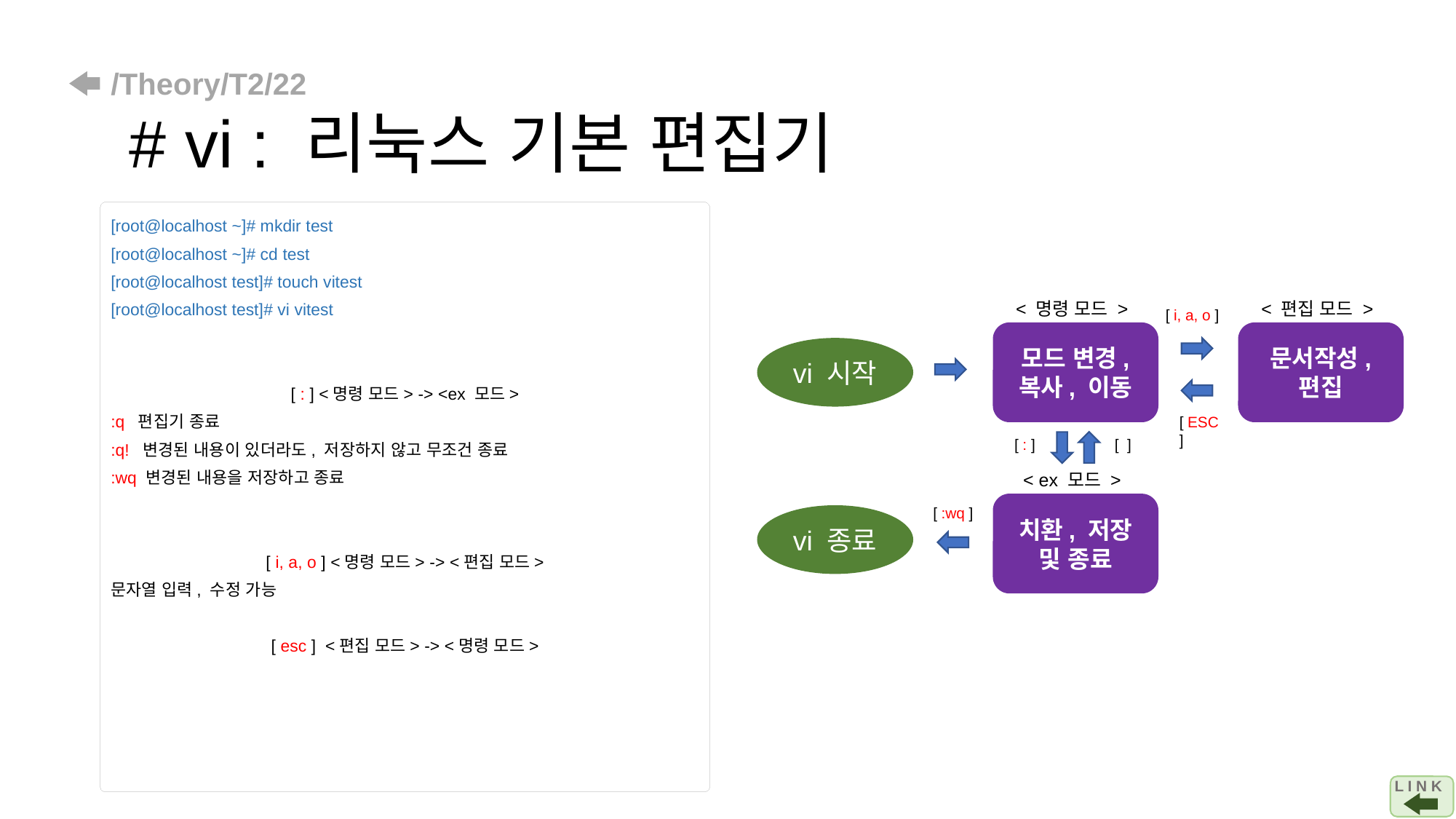

# /Theory/T2/22 # vi : 리눅스 기본 편집기

[root@localhost ~]# mkdir test
[root@localhost ~]# cd test
[root@localhost test]# touch vitest
[root@localhost test]# vi vitest

[ : ] <명령 모드> -> <ex 모드>
:q  편집기 종료
:q!  변경된 내용이 있더라도, 저장하지 않고 무조건 종료
:wq 변경된 내용을 저장하고 종료

[ i, a, o ] <명령 모드> -> <편집 모드>
문자열 입력, 수정 가능

[ esc ]  <편집 모드> -> <명령 모드>

< 명령 모드 >
모드 변경,
복사, 이동
< 편집 모드 >
문서작성,
편집
[ i, a, o ]
vi 시작

[ ESC ]
[ : ]
[  ]

< ex 모드 >
치환, 저장 및 종료
[ :wq ]
vi 종료

L I N K